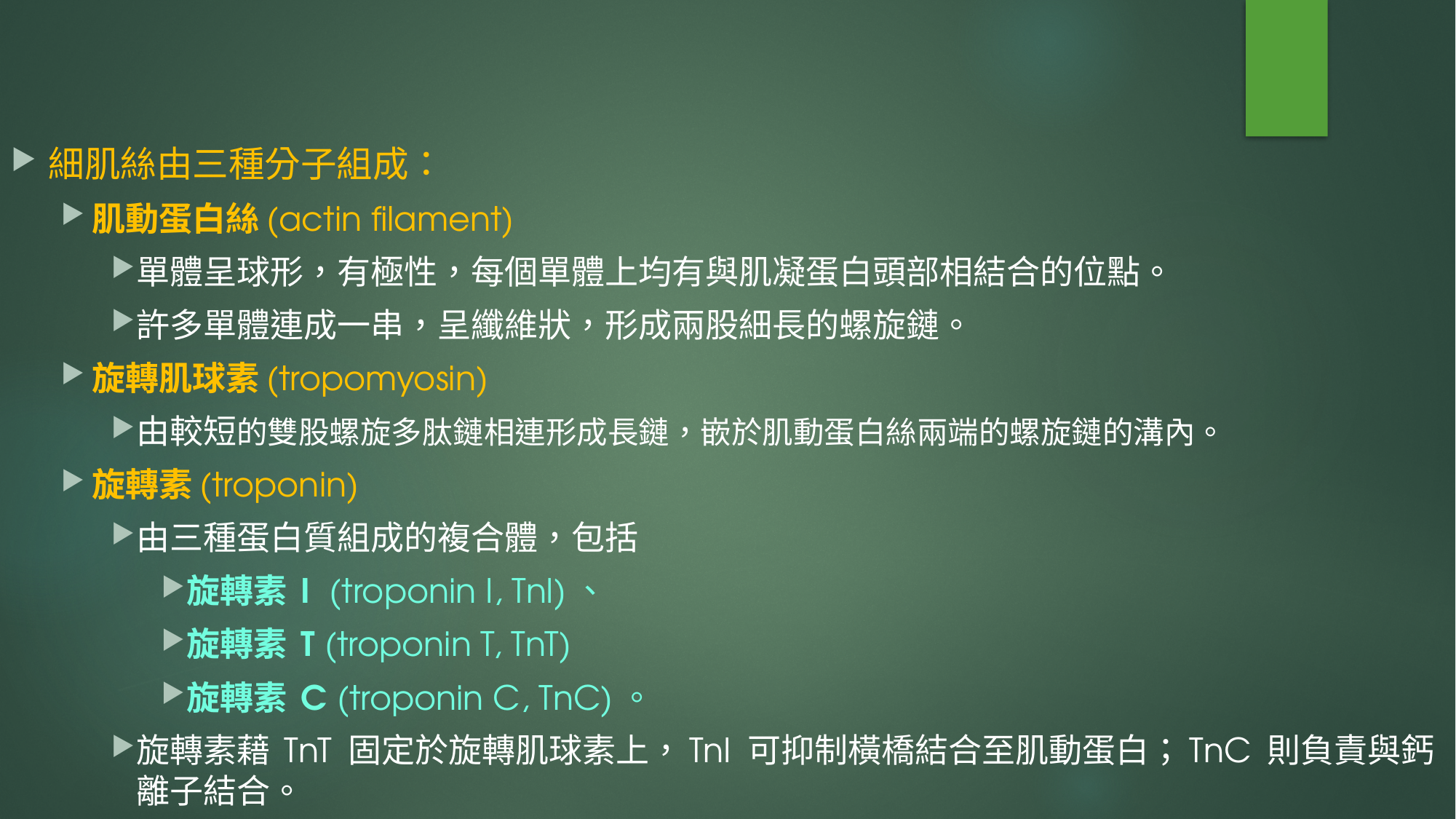

細肌絲由三種分子組成：
肌動蛋白絲(actin filament)
單體呈球形，有極性，每個單體上均有與肌凝蛋白頭部相結合的位點。
許多單體連成一串，呈纖維狀，形成兩股細長的螺旋鏈。
旋轉肌球素(tropomyosin)
由較短的雙股螺旋多肽鏈相連形成長鏈，嵌於肌動蛋白絲兩端的螺旋鏈的溝內。
旋轉素(troponin)
由三種蛋白質組成的複合體，包括
旋轉素 I  (troponin I, TnI)、
旋轉素 T (troponin T, TnT)
旋轉素 C (troponin C, TnC)。
旋轉素藉 TnT 固定於旋轉肌球素上，TnI 可抑制橫橋結合至肌動蛋白；TnC 則負責與鈣離子結合。